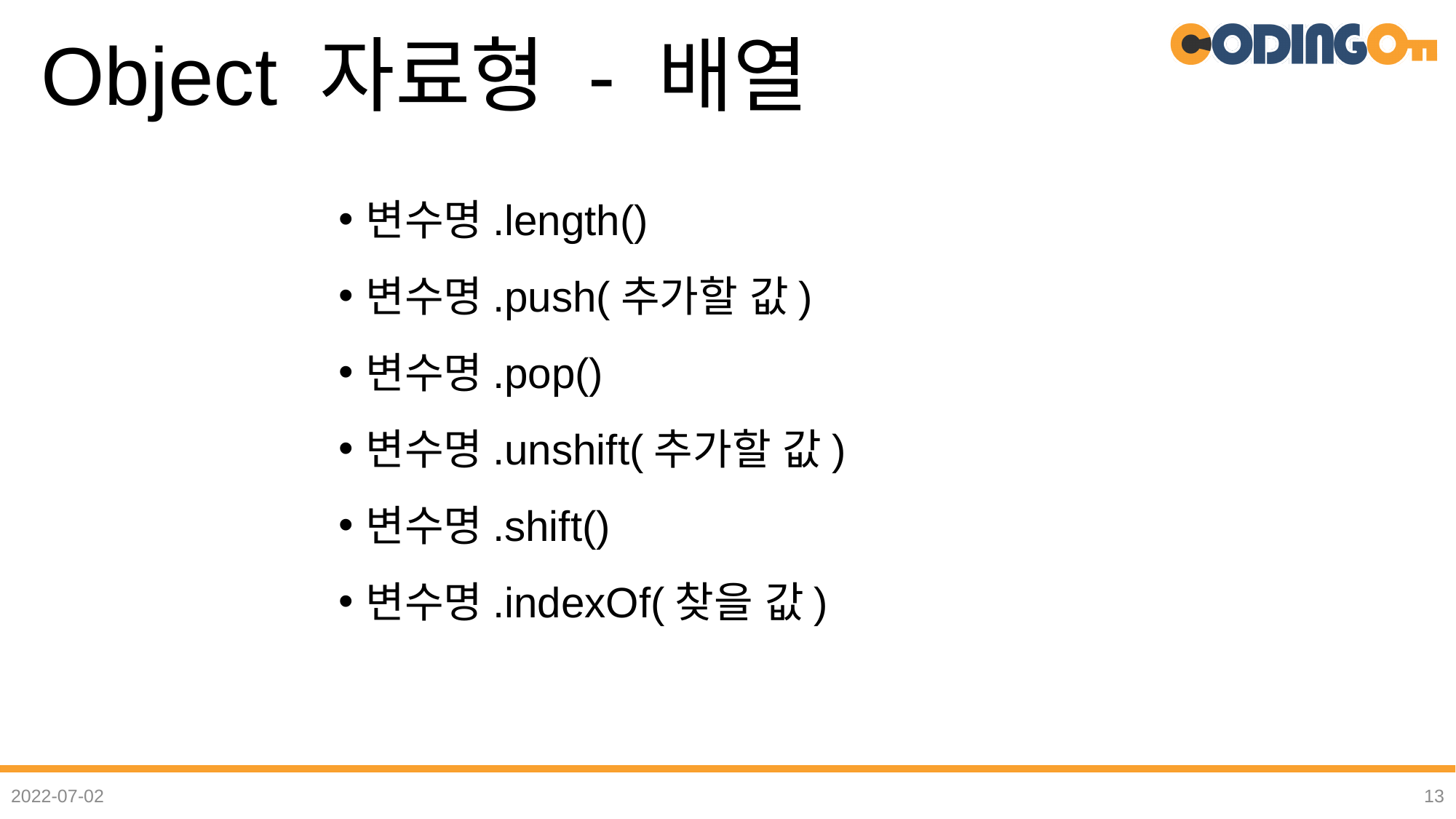

# Object 자료형 - 배열
변수명.length()
변수명.push(추가할 값)
변수명.pop()
변수명.unshift(추가할 값)
변수명.shift()
변수명.indexOf(찾을 값)
2022-07-02
13